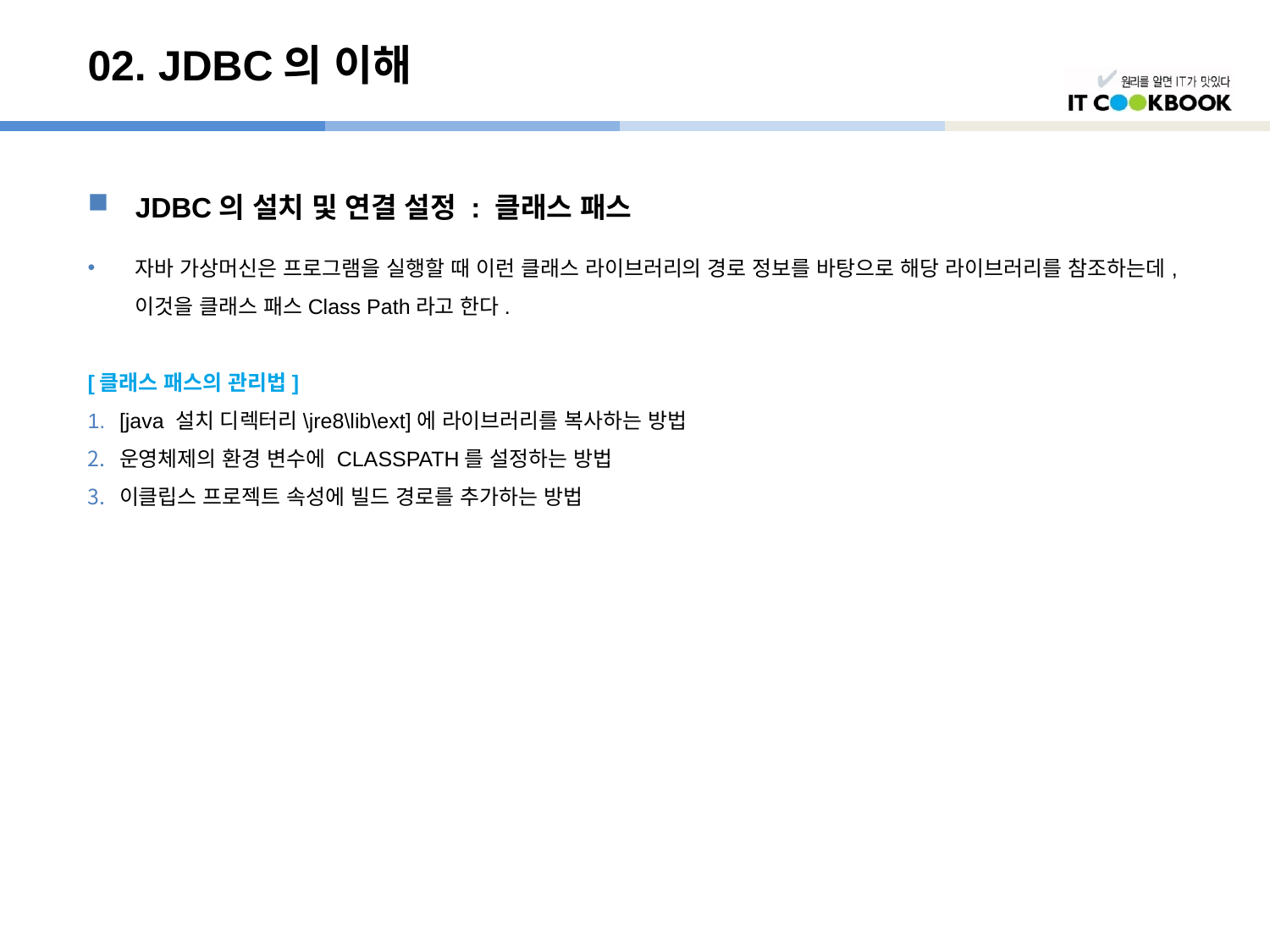

# 02. JDBC의 이해
JDBC의 설치 및 연결 설정 : 클래스 패스
자바 가상머신은 프로그램을 실행할 때 이런 클래스 라이브러리의 경로 정보를 바탕으로 해당 라이브러리를 참조하는데, 이것을 클래스 패스Class Path라고 한다.
[클래스 패스의 관리법]
[java 설치 디렉터리\jre8\lib\ext]에 라이브러리를 복사하는 방법
운영체제의 환경 변수에 CLASSPATH를 설정하는 방법
이클립스 프로젝트 속성에 빌드 경로를 추가하는 방법